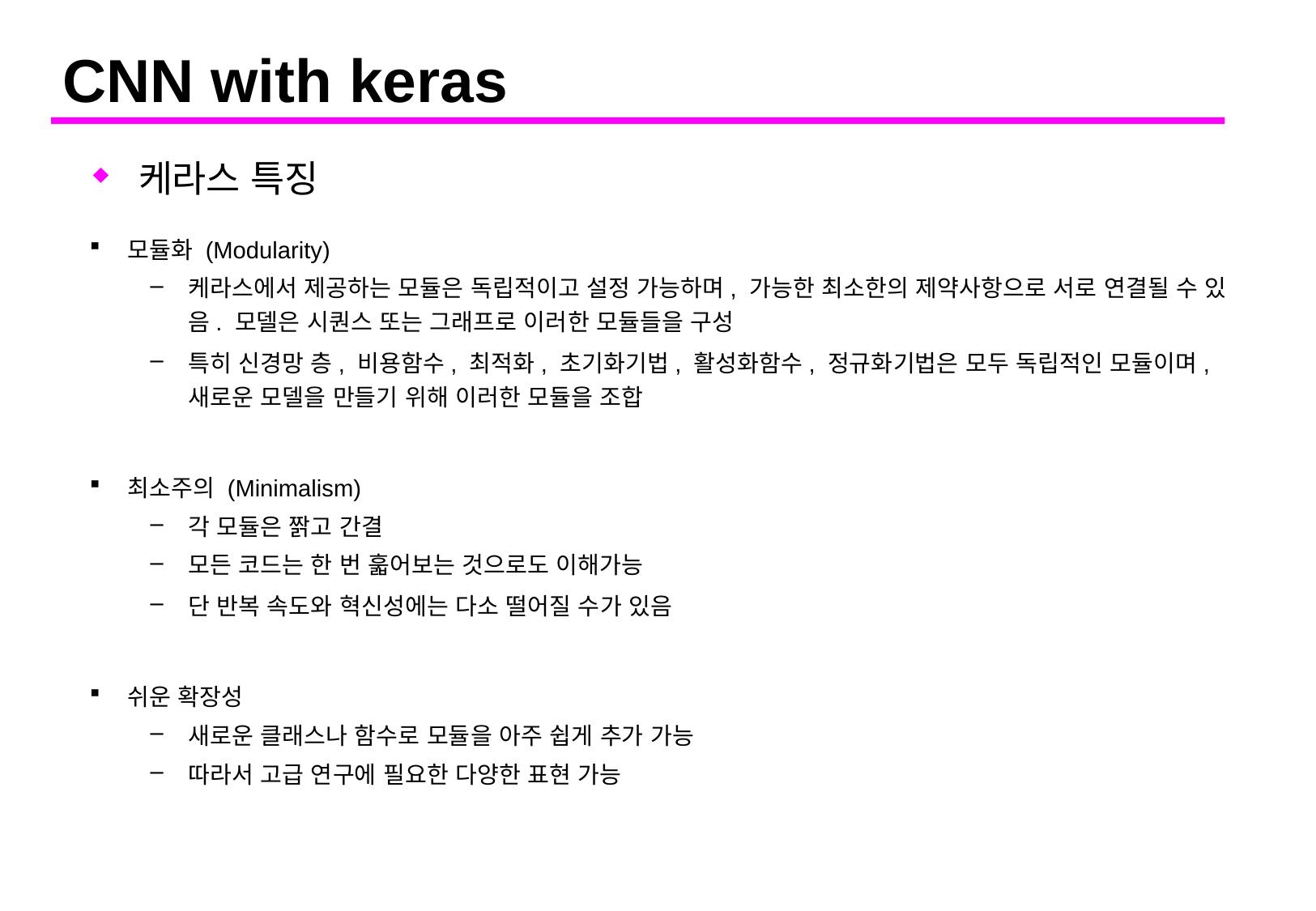

# CNN with keras
케라스 특징
모듈화 (Modularity)
케라스에서 제공하는 모듈은 독립적이고 설정 가능하며, 가능한 최소한의 제약사항으로 서로 연결될 수 있음. 모델은 시퀀스 또는 그래프로 이러한 모듈들을 구성
특히 신경망 층, 비용함수, 최적화, 초기화기법, 활성화함수, 정규화기법은 모두 독립적인 모듈이며, 새로운 모델을 만들기 위해 이러한 모듈을 조합
최소주의 (Minimalism)
각 모듈은 짥고 간결
모든 코드는 한 번 훏어보는 것으로도 이해가능
단 반복 속도와 혁신성에는 다소 떨어질 수가 있음
쉬운 확장성
새로운 클래스나 함수로 모듈을 아주 쉽게 추가 가능
따라서 고급 연구에 필요한 다양한 표현 가능